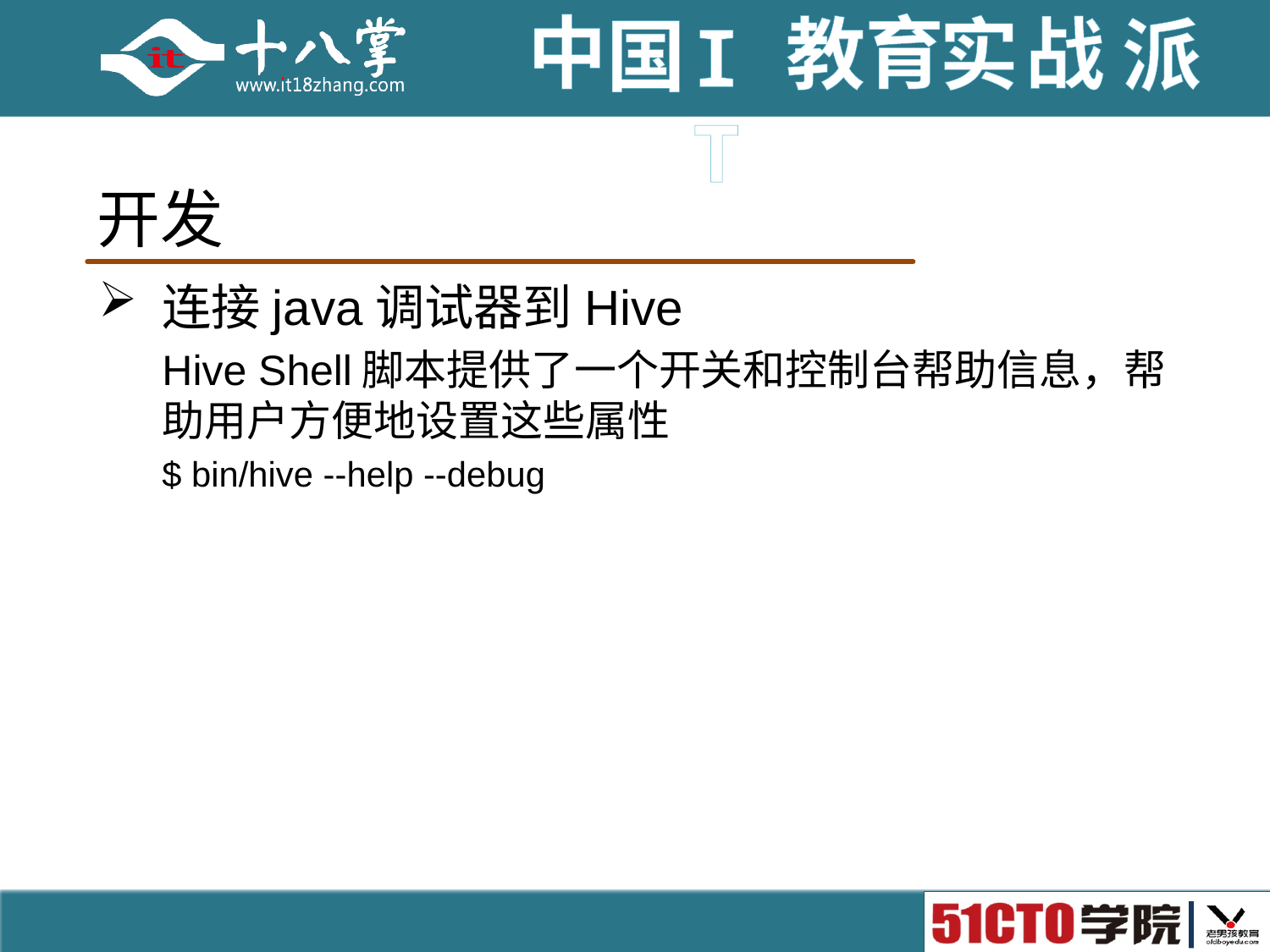

# 开发
连接java调试器到Hive
Hive Shell脚本提供了一个开关和控制台帮助信息，帮助用户方便地设置这些属性
$ bin/hive --help --debug